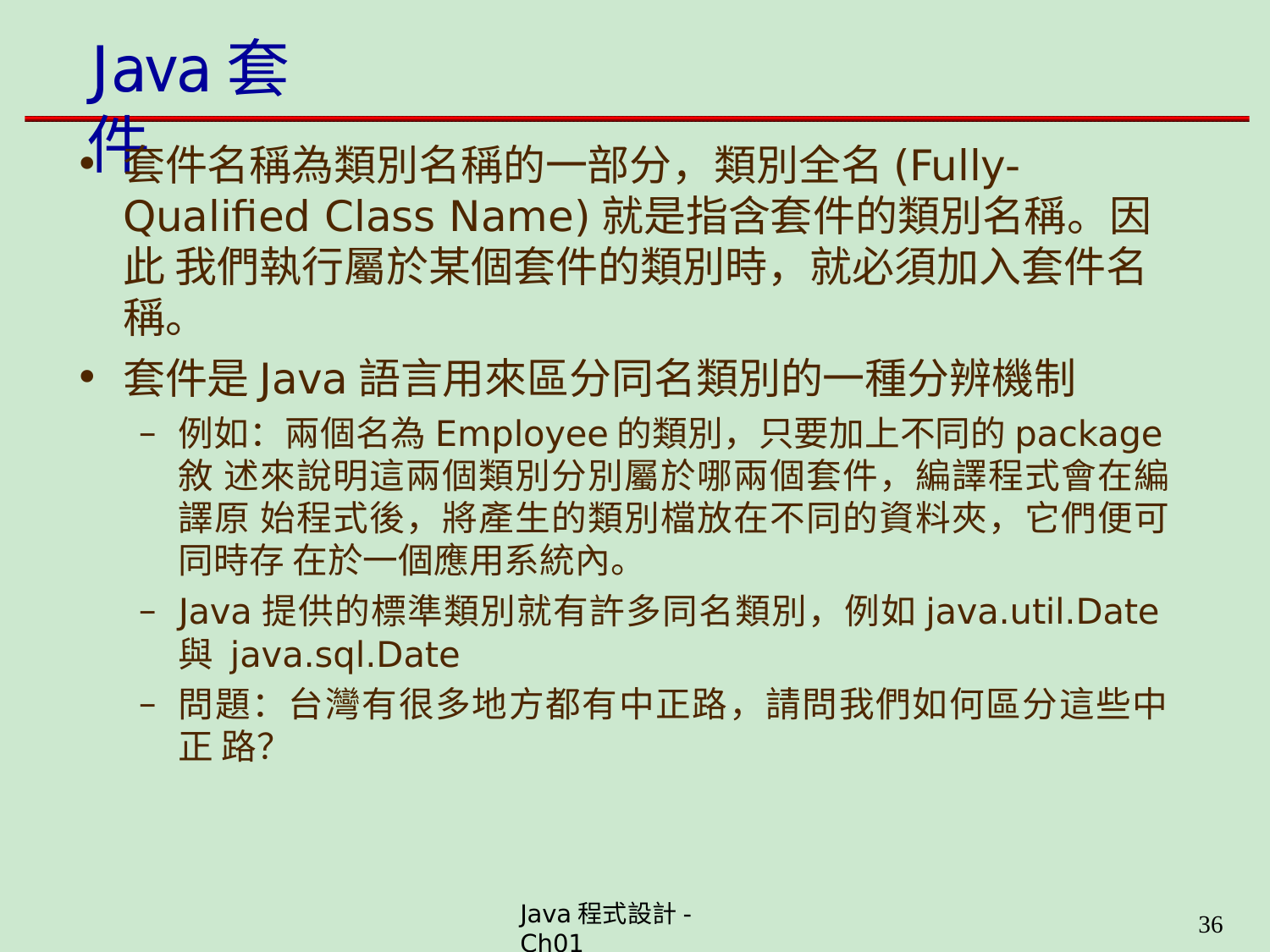

# Java套件
套件名稱為類別名稱的一部分，類別全名(Fully-  Qualified Class Name)就是指含套件的類別名稱。因此 我們執行屬於某個套件的類別時，就必須加入套件名稱。
套件是Java語言用來區分同名類別的一種分辨機制
例如：兩個名為Employee的類別，只要加上不同的package敘 述來說明這兩個類別分別屬於哪兩個套件，編譯程式會在編譯原 始程式後，將產生的類別檔放在不同的資料夾，它們便可同時存 在於一個應用系統內。
Java提供的標準類別就有許多同名類別，例如java.util.Date與 java.sql.Date
問題：台灣有很多地方都有中正路，請問我們如何區分這些中正 路？
Java程式設計-Ch01
36